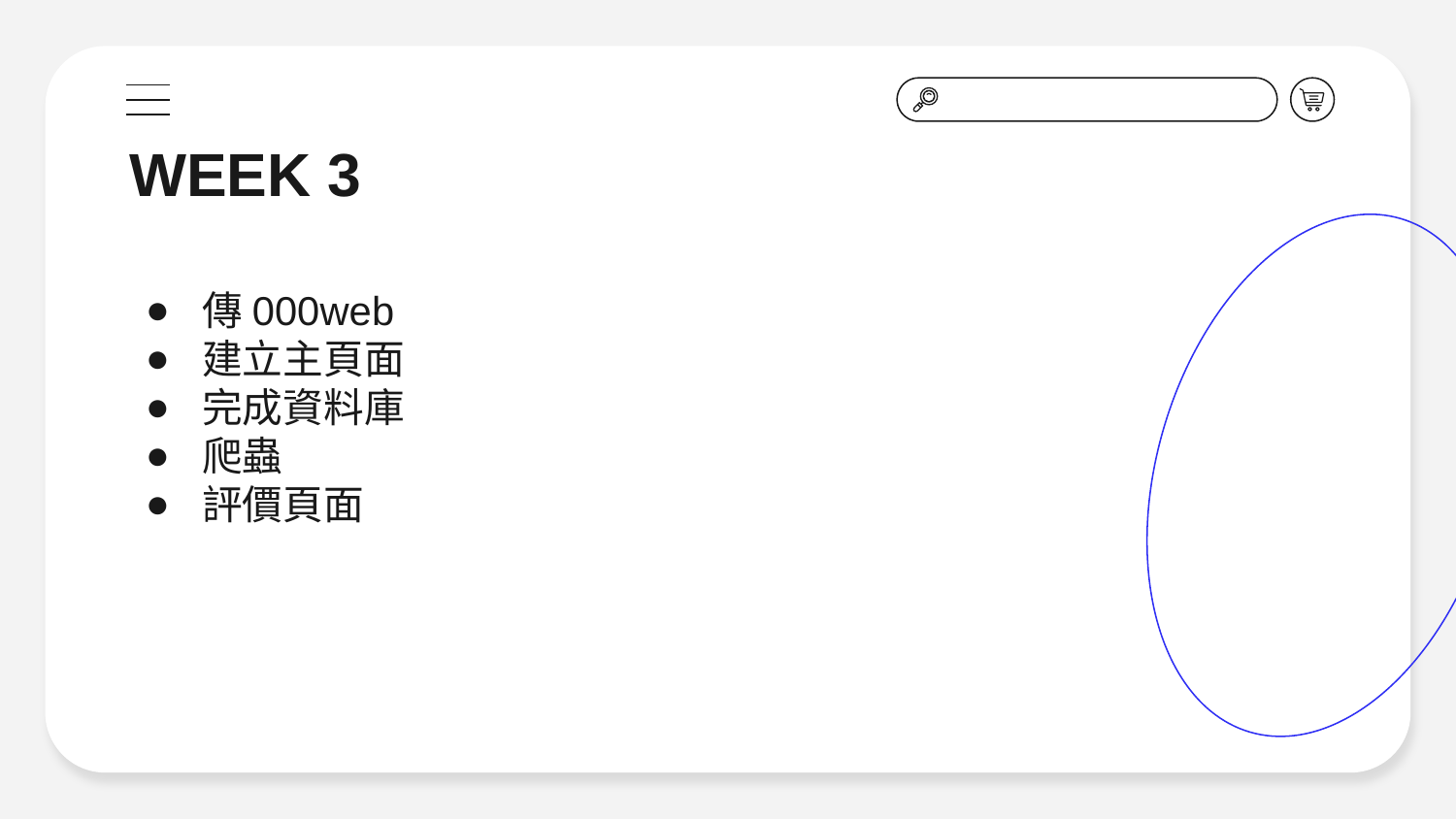

# WEEK 3
傳000web
建立主頁面
完成資料庫
爬蟲
評價頁面